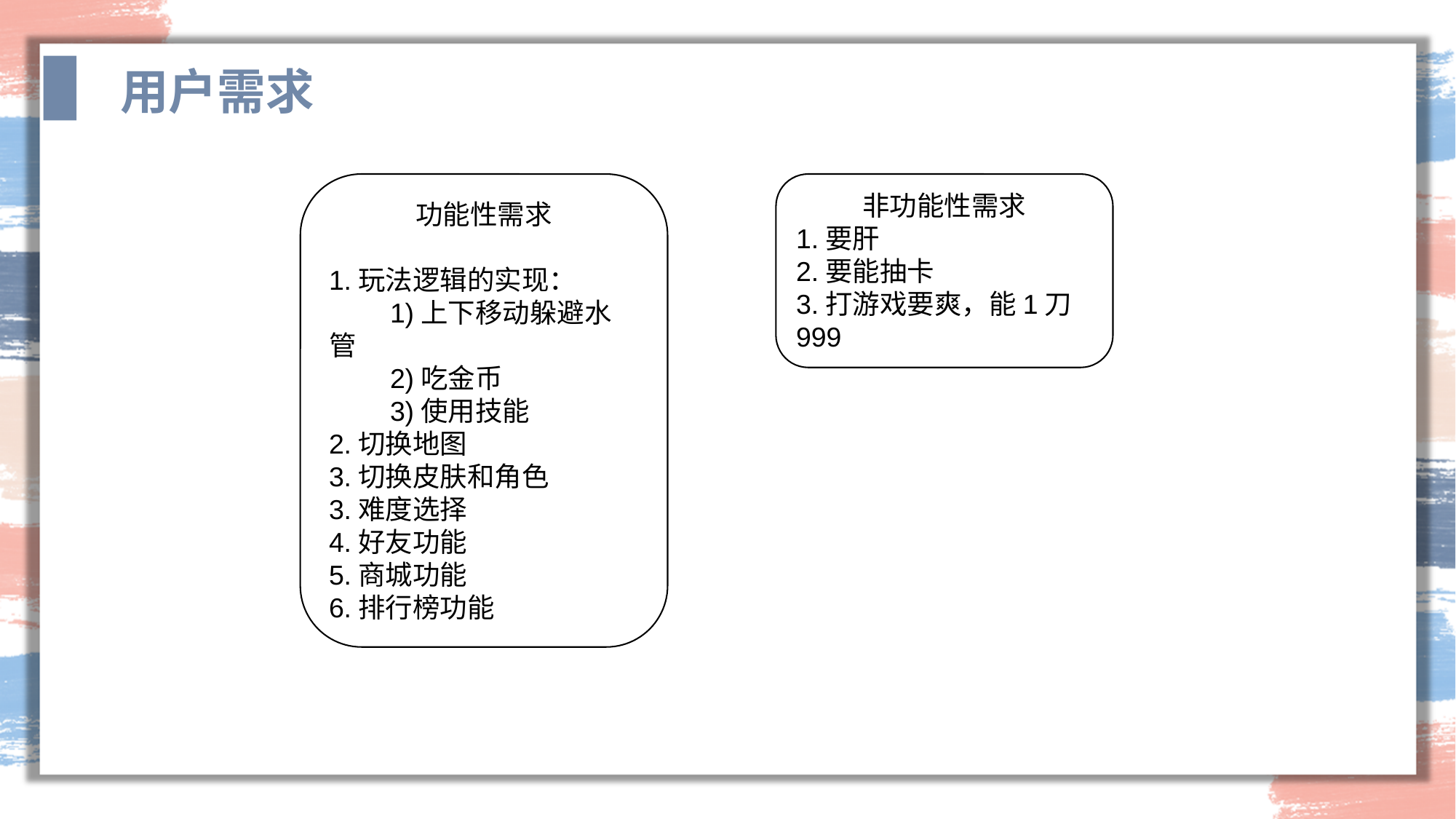

用户需求
功能性需求

1.玩法逻辑的实现：
        1)上下移动躲避水管
        2)吃金币
        3)使用技能
2.切换地图
3.切换皮肤和角色
3.难度选择
4.好友功能
5.商城功能
6.排行榜功能
非功能性需求
1.要肝
2.要能抽卡
3.打游戏要爽，能1刀999